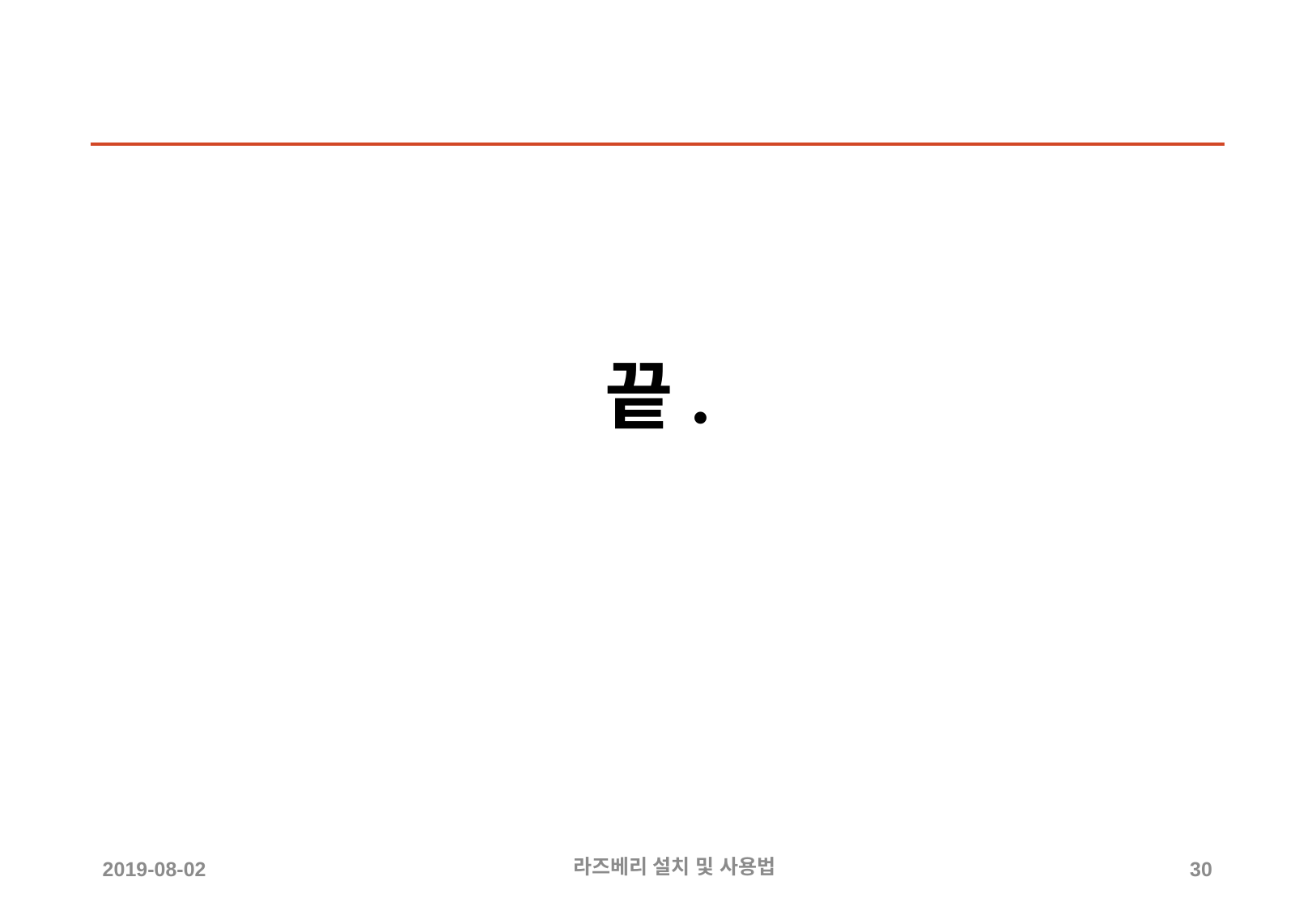

# 끝.
2019-08-02
라즈베리 설치 및 사용법
30